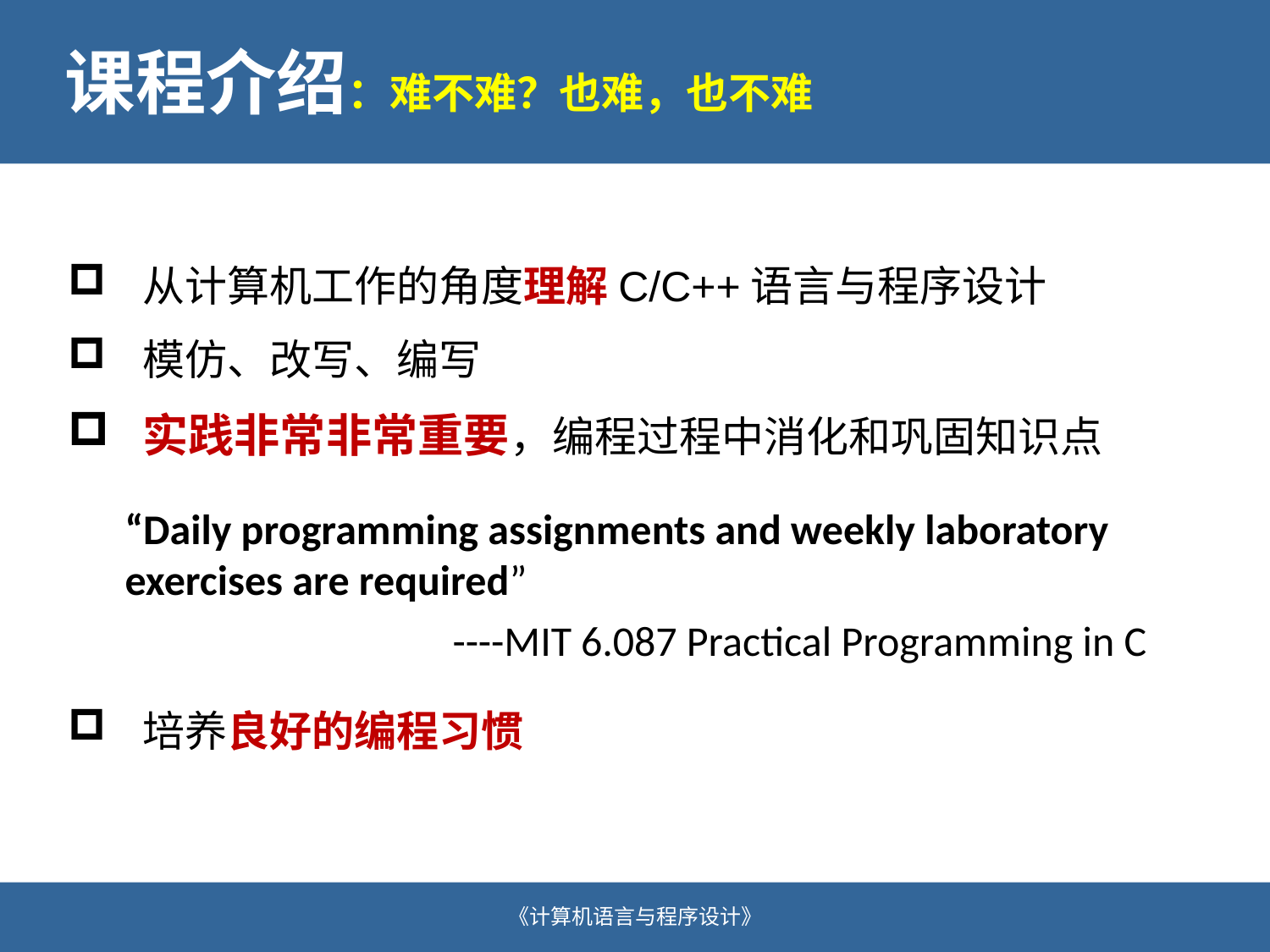

# 课程介绍：难不难？也难，也不难
从计算机工作的角度理解C/C++语言与程序设计
模仿、改写、编写
实践非常非常重要，编程过程中消化和巩固知识点

培养良好的编程习惯

“Daily programming assignments and weekly laboratory exercises are required”
----MIT 6.087 Practical Programming in C

《计算机语言与程序设计》
8